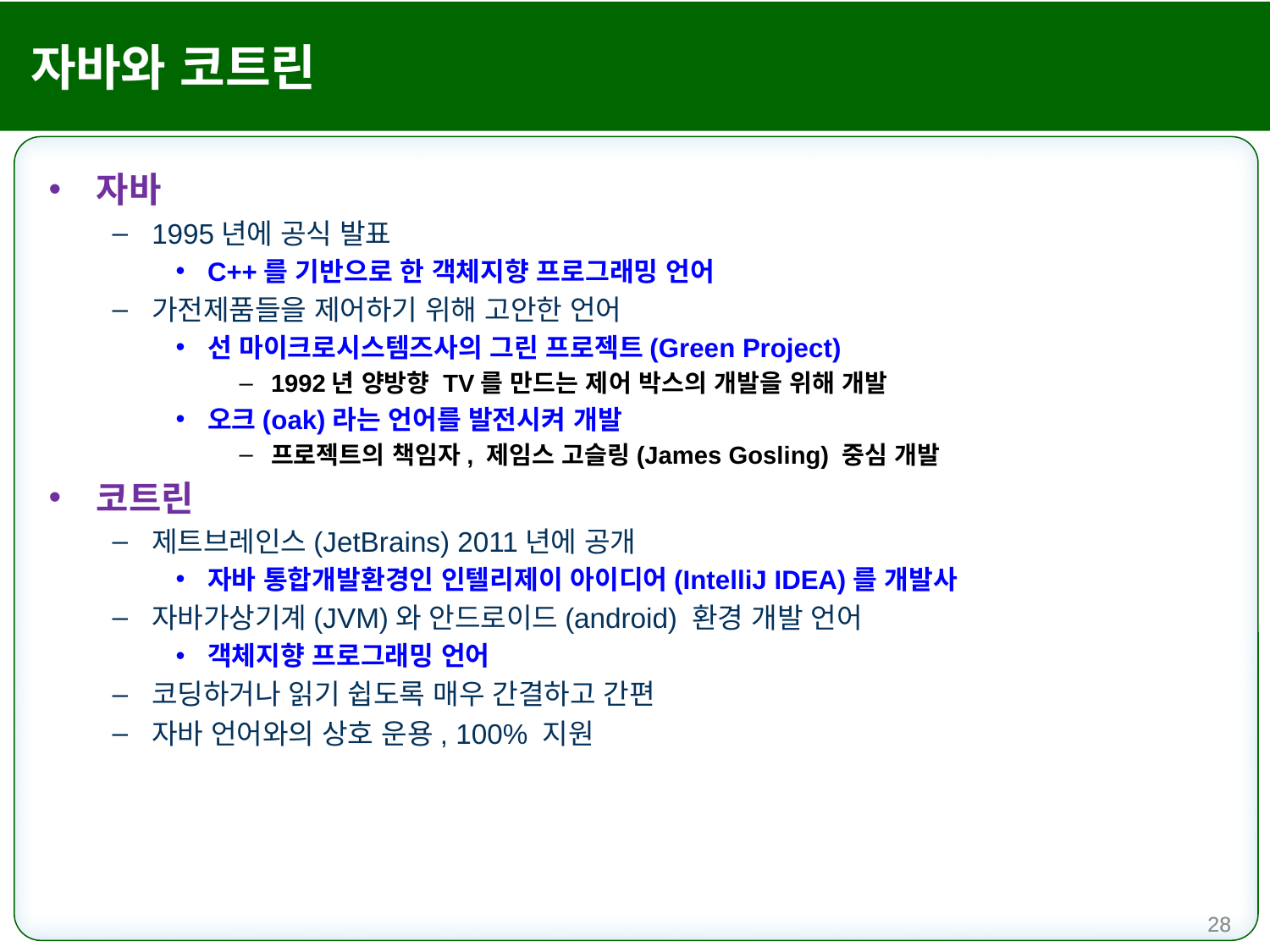

# 자바와 코트린
자바
1995년에 공식 발표
C++를 기반으로 한 객체지향 프로그래밍 언어
가전제품들을 제어하기 위해 고안한 언어
선 마이크로시스템즈사의 그린 프로젝트(Green Project)
1992년 양방향 TV를 만드는 제어 박스의 개발을 위해 개발
오크(oak)라는 언어를 발전시켜 개발
프로젝트의 책임자, 제임스 고슬링(James Gosling) 중심 개발
코트린
제트브레인스(JetBrains) 2011년에 공개
자바 통합개발환경인 인텔리제이 아이디어(IntelliJ IDEA)를 개발사
자바가상기계(JVM)와 안드로이드(android) 환경 개발 언어
객체지향 프로그래밍 언어
코딩하거나 읽기 쉽도록 매우 간결하고 간편
자바 언어와의 상호 운용, 100% 지원

28